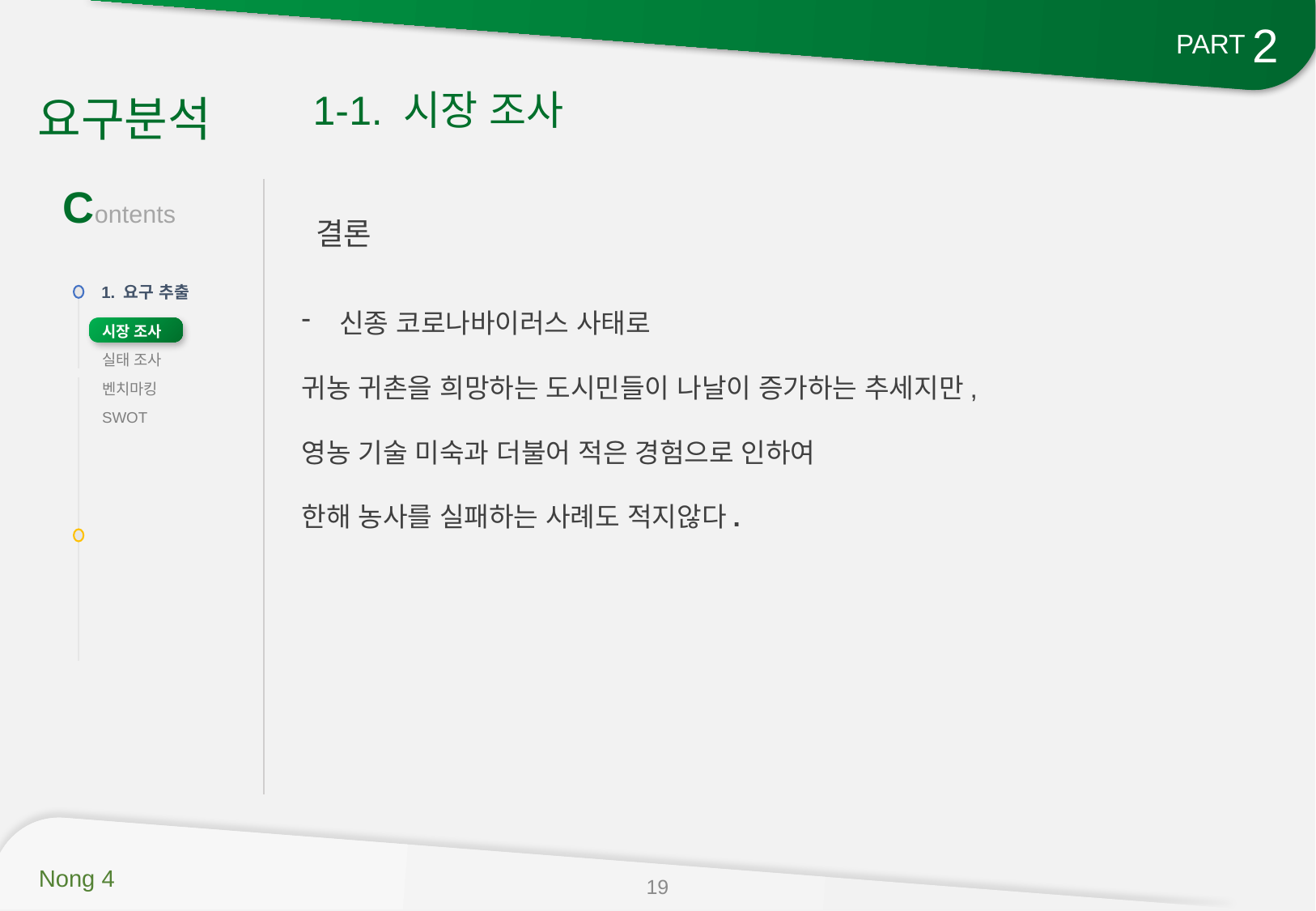

2
PART
1-1. 시장 조사
요구분석
Contents
결론
신종 코로나바이러스 사태로
귀농 귀촌을 희망하는 도시민들이 나날이 증가하는 추세지만,
영농 기술 미숙과 더불어 적은 경험으로 인하여
한해 농사를 실패하는 사례도 적지않다.
1. 요구 추출

시장 조사
실태 조사
벤치마킹
SWOT

19